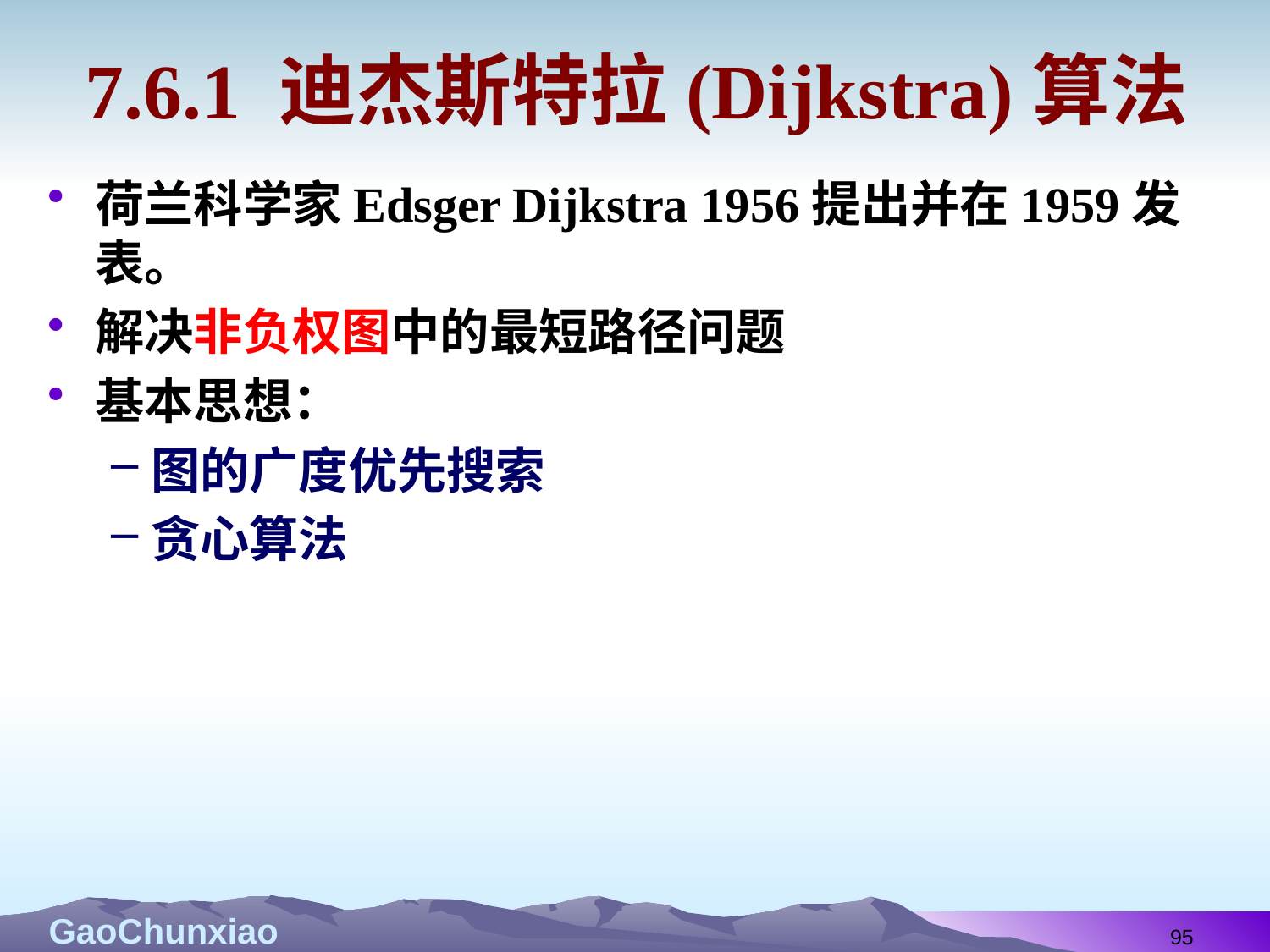

# 7.6.1 迪杰斯特拉(Dijkstra)算法
荷兰科学家Edsger Dijkstra 1956提出并在1959发表。
解决非负权图中的最短路径问题
基本思想：
图的广度优先搜索
贪心算法
95